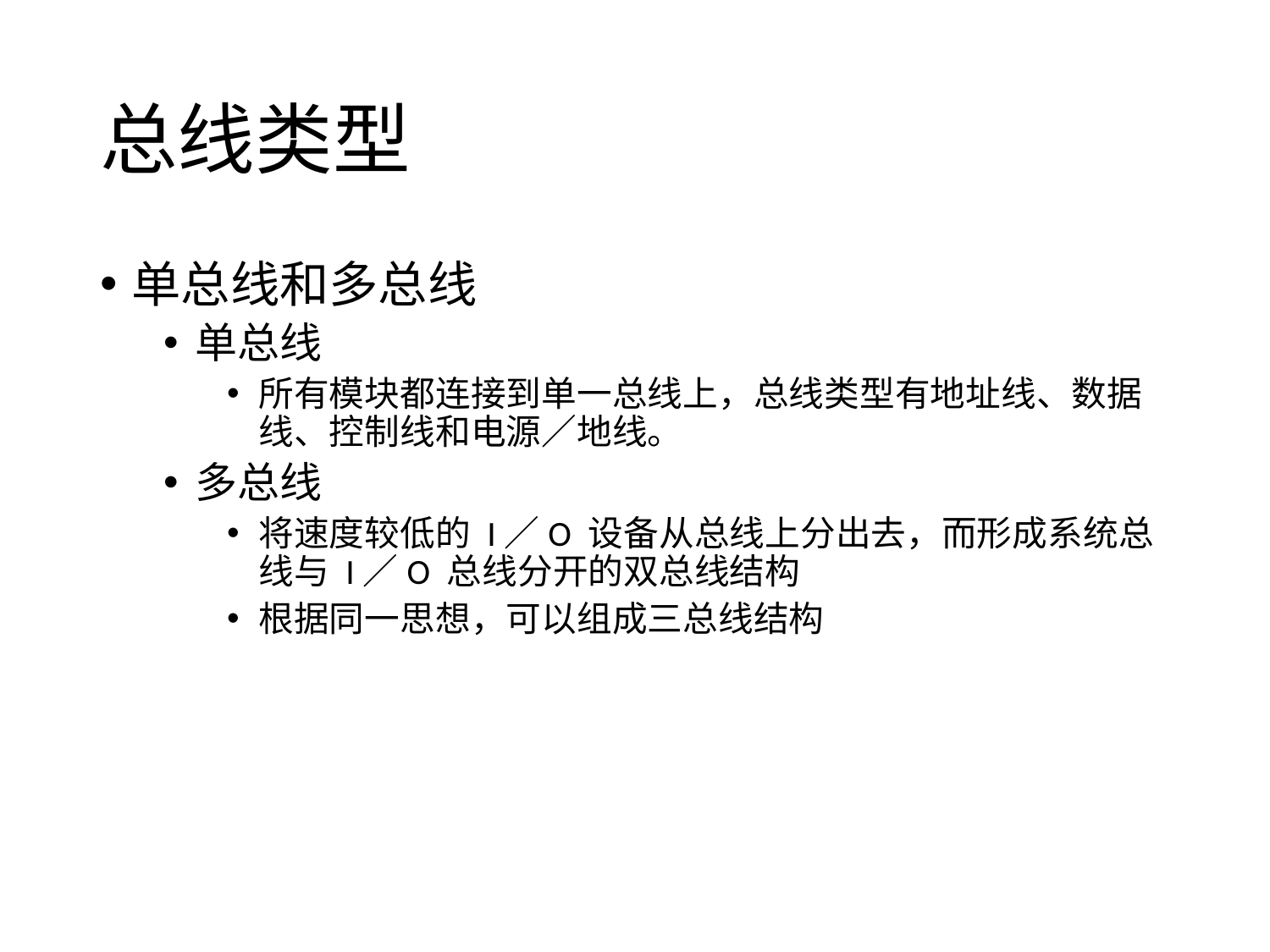

# 总线类型
单总线和多总线
单总线
所有模块都连接到单一总线上，总线类型有地址线、数据线、控制线和电源／地线。
多总线
将速度较低的 I／O 设备从总线上分出去，而形成系统总线与 I／O 总线分开的双总线结构
根据同一思想，可以组成三总线结构